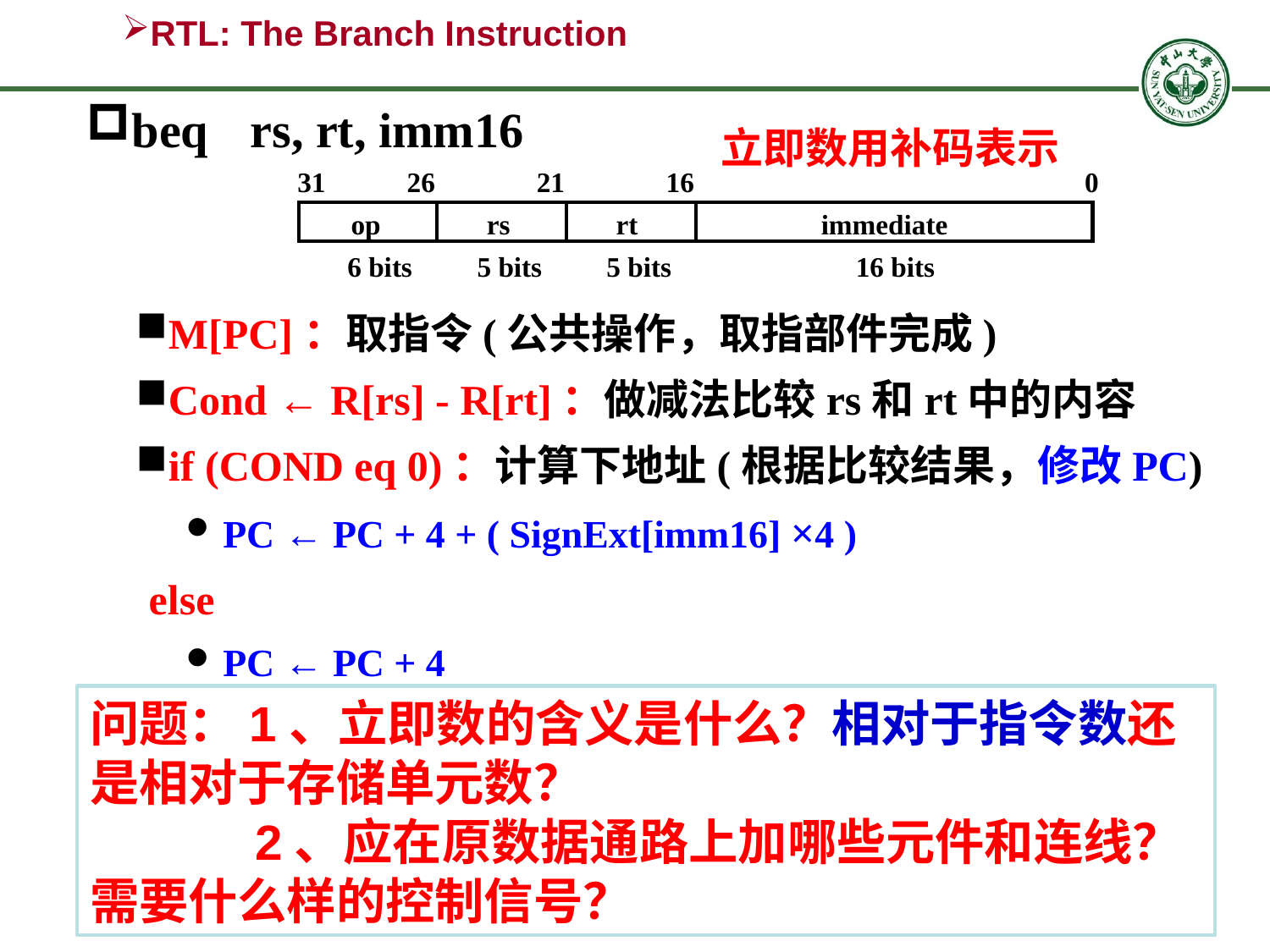

# RTL: The Branch Instruction
beq	rs, rt, imm16

M[PC]：取指令(公共操作，取指部件完成)
Cond ← R[rs] - R[rt]：做减法比较rs和rt中的内容
if (COND eq 0)：计算下地址(根据比较结果，修改PC)
PC ← PC + 4 + ( SignExt[imm16] ×4 )
	else
PC ← PC + 4
立即数用补码表示
31
26
21
16
0
op

rs

rt

immediate

6 bits
5 bits
5 bits
16 bits
问题：1、立即数的含义是什么？相对于指令数还是相对于存储单元数？
            2、应在原数据通路上加哪些元件和连线？需要什么样的控制信号？